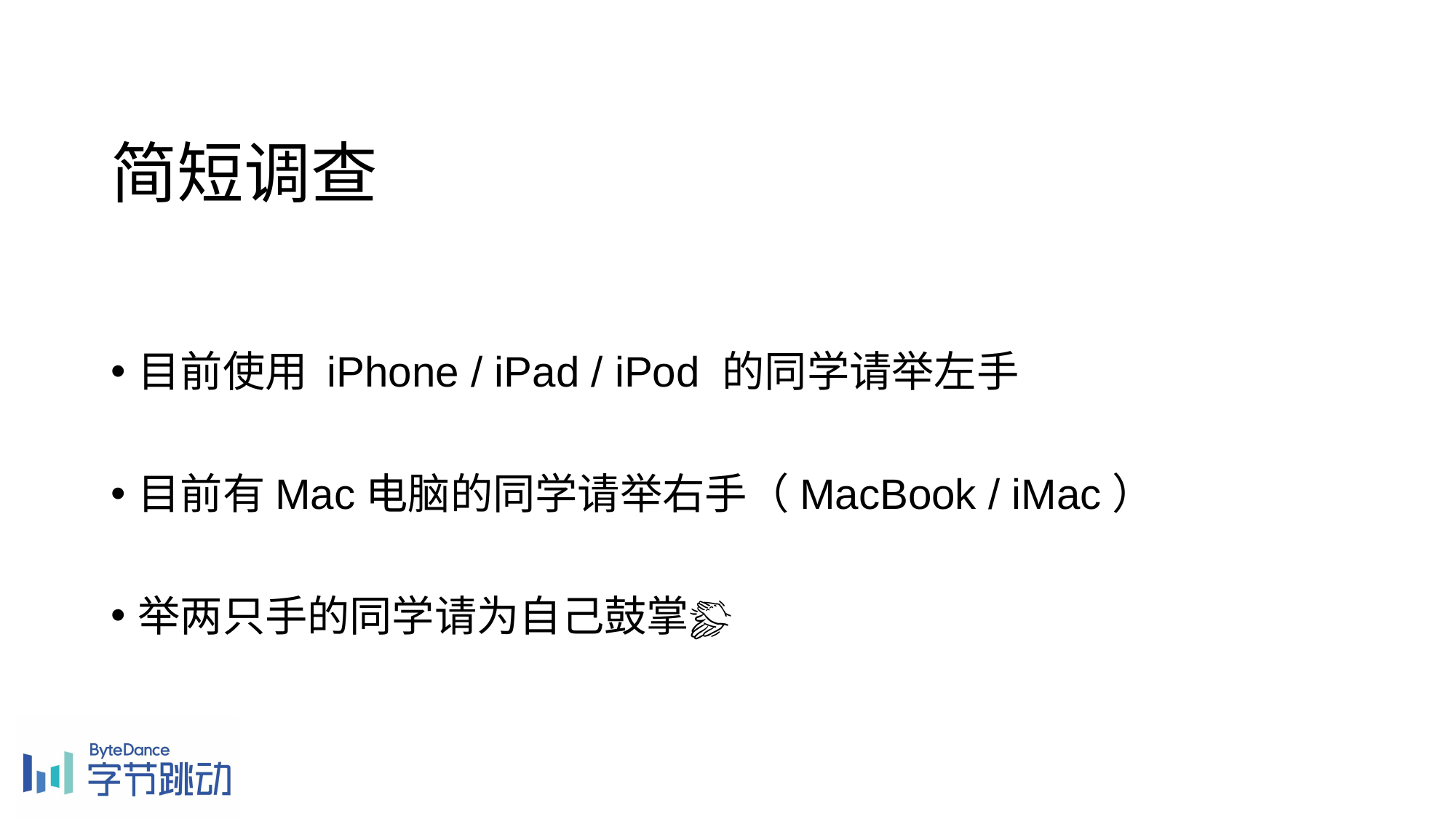

简短调查

目前使用 iPhone / iPad / iPod 的同学请举左手

目前有Mac电脑的同学请举右手（MacBook / iMac）

举两只手的同学请为自己鼓掌👏